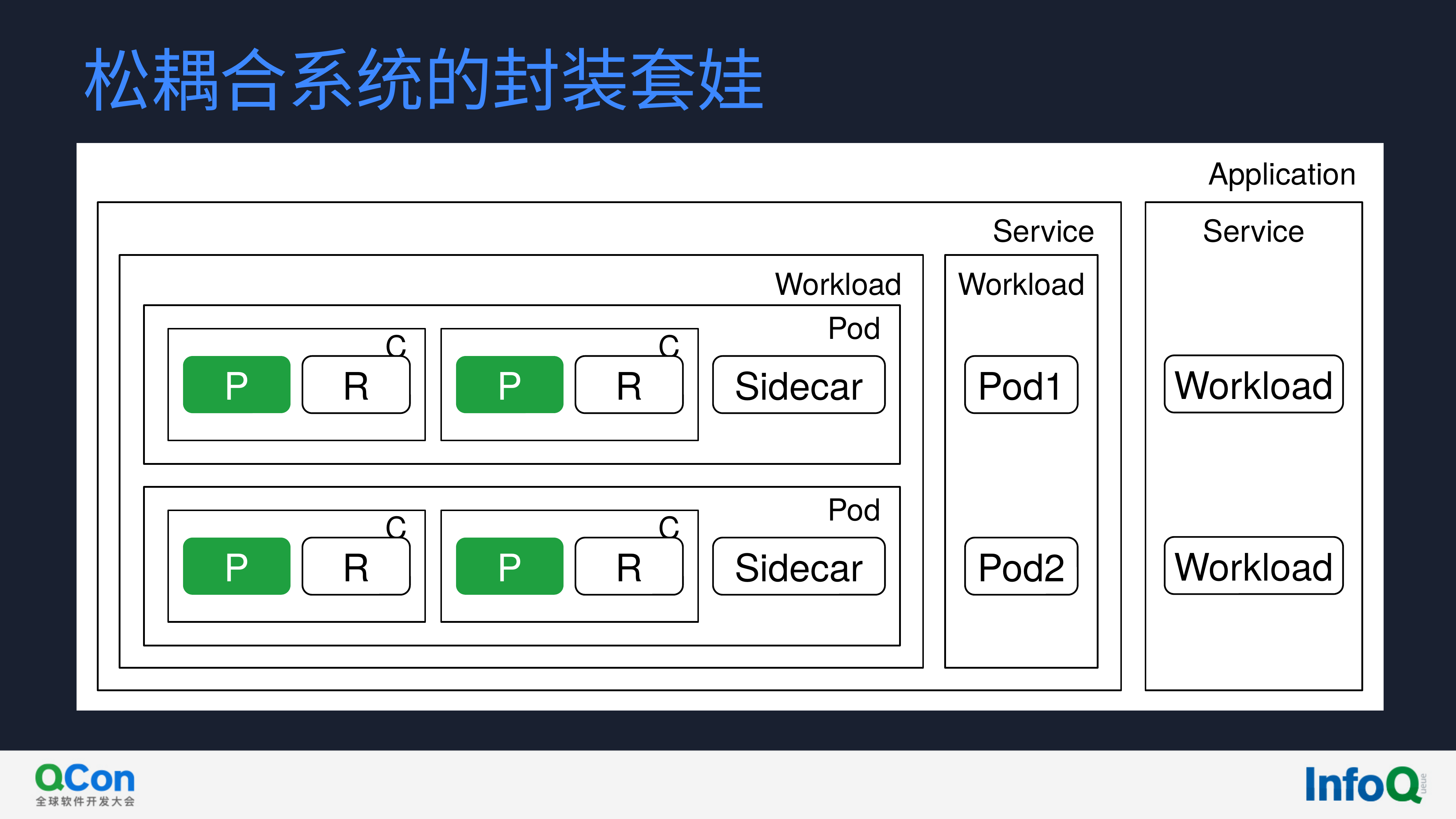

松耦合系统的封装套娃

Application

Service

Workload

Pod

C
P
R

C
P
R
Sidecar

Pod

C
P
R

C
P
R
Sidecar

Workload
Pod1
Pod2

Service
Workload
Workload